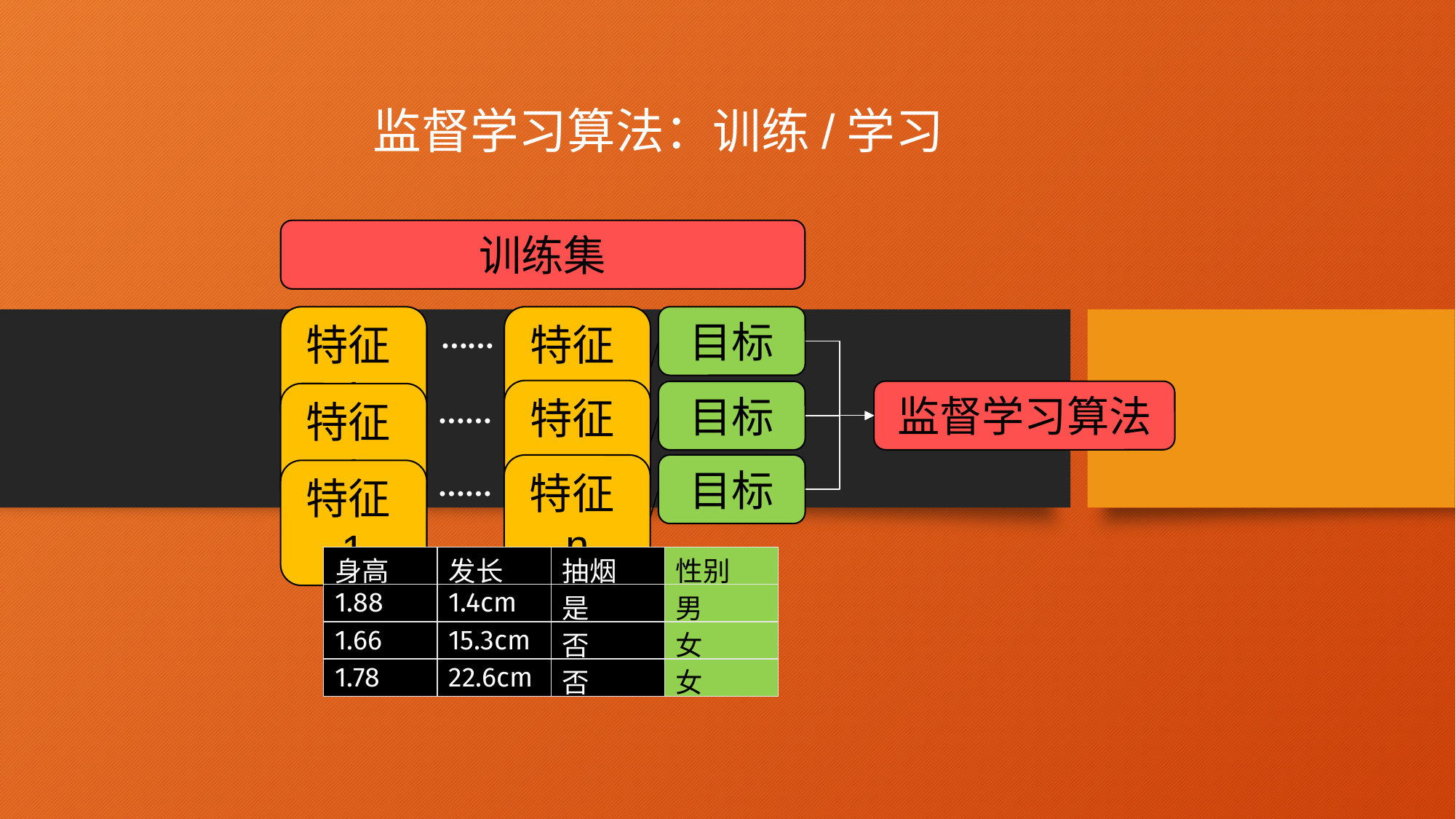

监督学习算法：训练/学习
训练集
……
特征1
特征n
目标
特征n
监督学习算法
目标
……
特征1
……
特征n
目标
特征1
| 身高 | 发长 | 抽烟 | 性别 |
| --- | --- | --- | --- |
| 1.88 | 1.4cm | 是 | 男 |
| 1.66 | 15.3cm | 否 | 女 |
| 1.78 | 22.6cm | 否 | 女 |